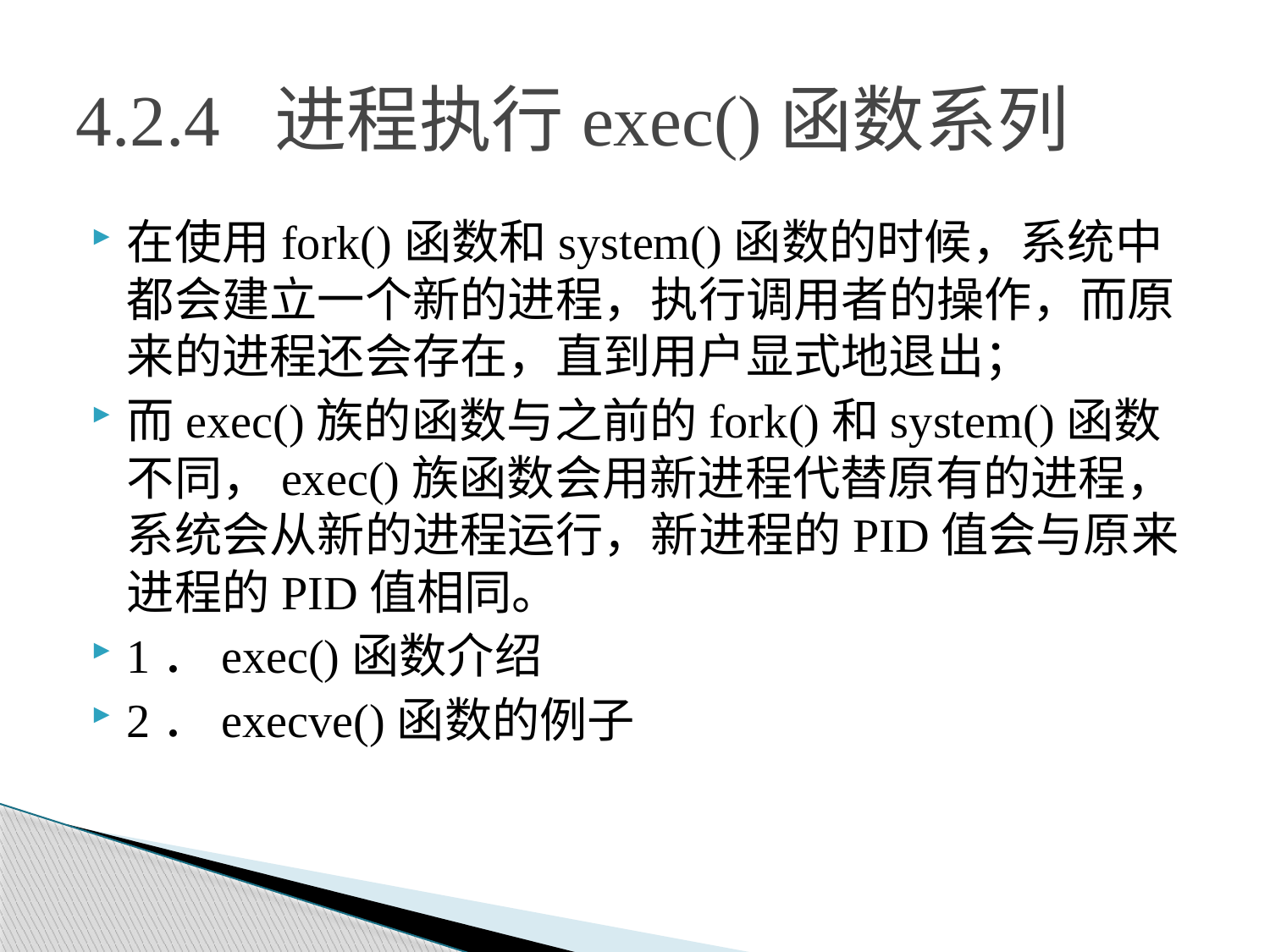

# 4.2.4  进程执行exec()函数系列
在使用fork()函数和system()函数的时候，系统中都会建立一个新的进程，执行调用者的操作，而原来的进程还会存在，直到用户显式地退出；
而exec()族的函数与之前的fork()和system()函数不同，exec()族函数会用新进程代替原有的进程，系统会从新的进程运行，新进程的PID值会与原来进程的PID值相同。
1．exec()函数介绍
2．execve()函数的例子